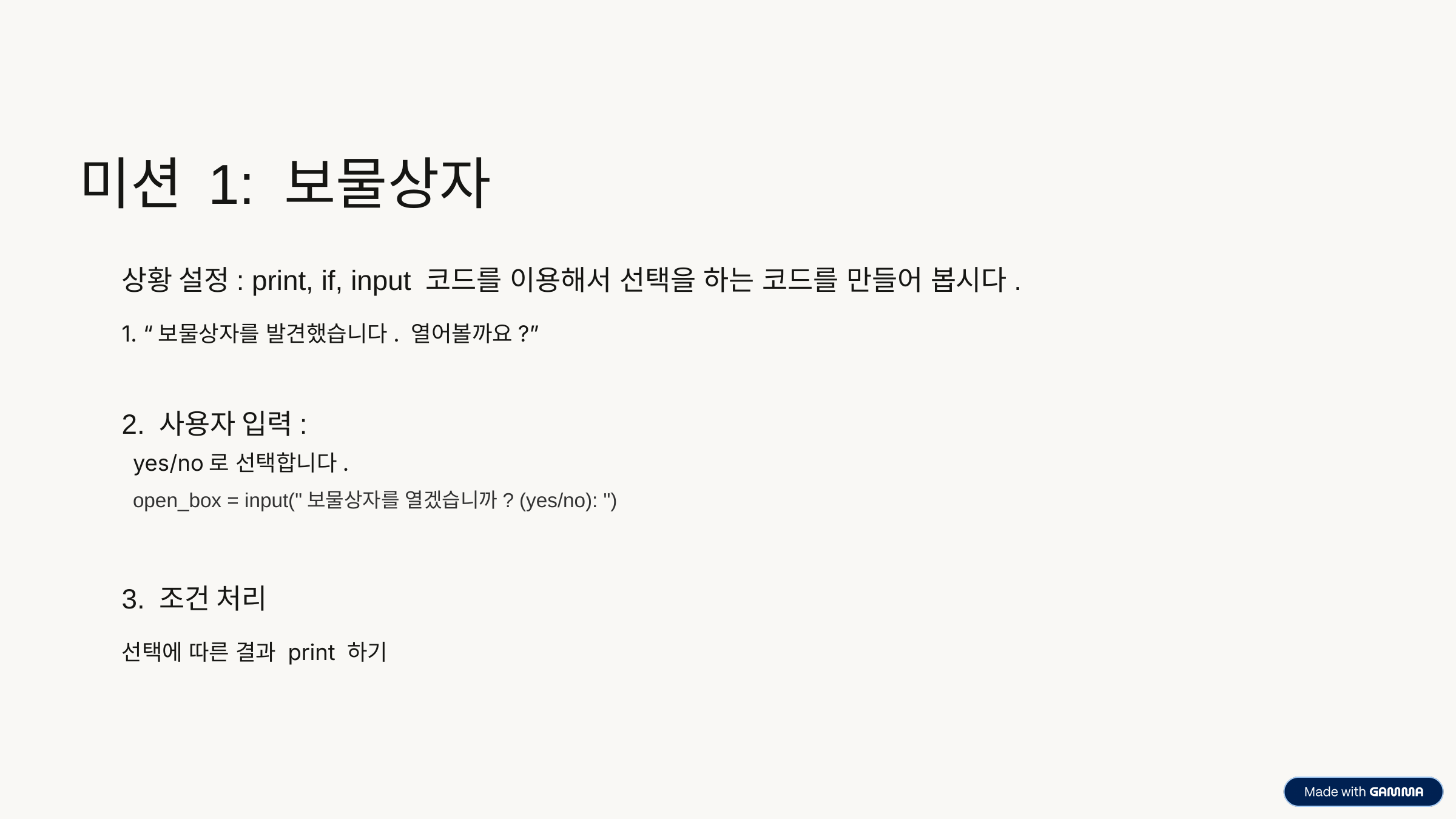

미션 1: 보물상자
상황 설정: print, if, input 코드를 이용해서 선택을 하는 코드를 만들어 봅시다.
1. “보물상자를 발견했습니다. 열어볼까요?”
2. 사용자 입력:
yes/no로 선택합니다.
open_box = input("보물상자를 열겠습니까? (yes/no): ")
3. 조건 처리
선택에 따른 결과 print 하기